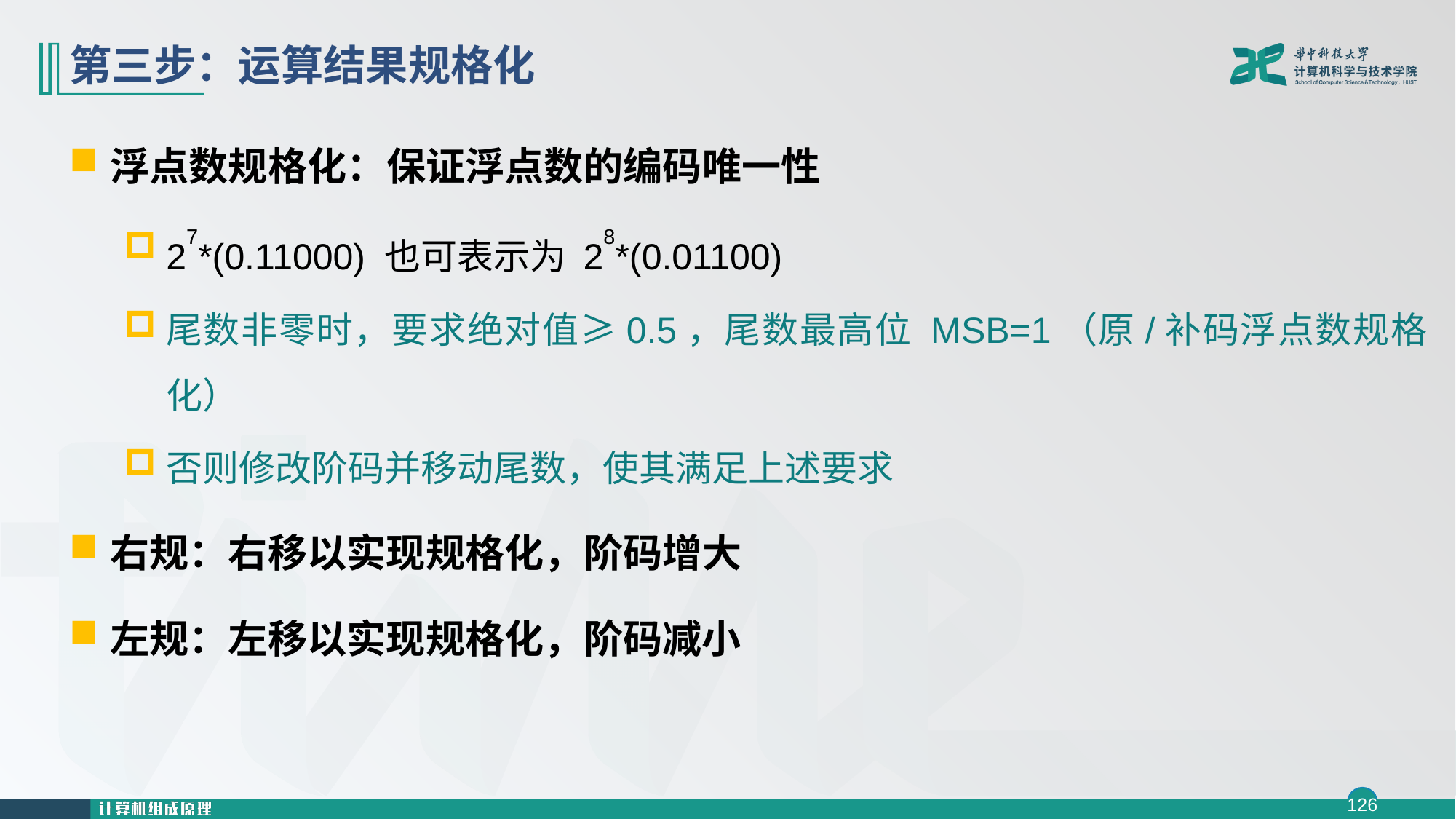

# 第三步：运算结果规格化
浮点数规格化：保证浮点数的编码唯一性
27*(0.11000) 也可表示为 28*(0.01100)
尾数非零时，要求绝对值≥0.5，尾数最高位 MSB=1（原/补码浮点数规格化）
否则修改阶码并移动尾数，使其满足上述要求
右规：右移以实现规格化，阶码增大
左规：左移以实现规格化，阶码减小